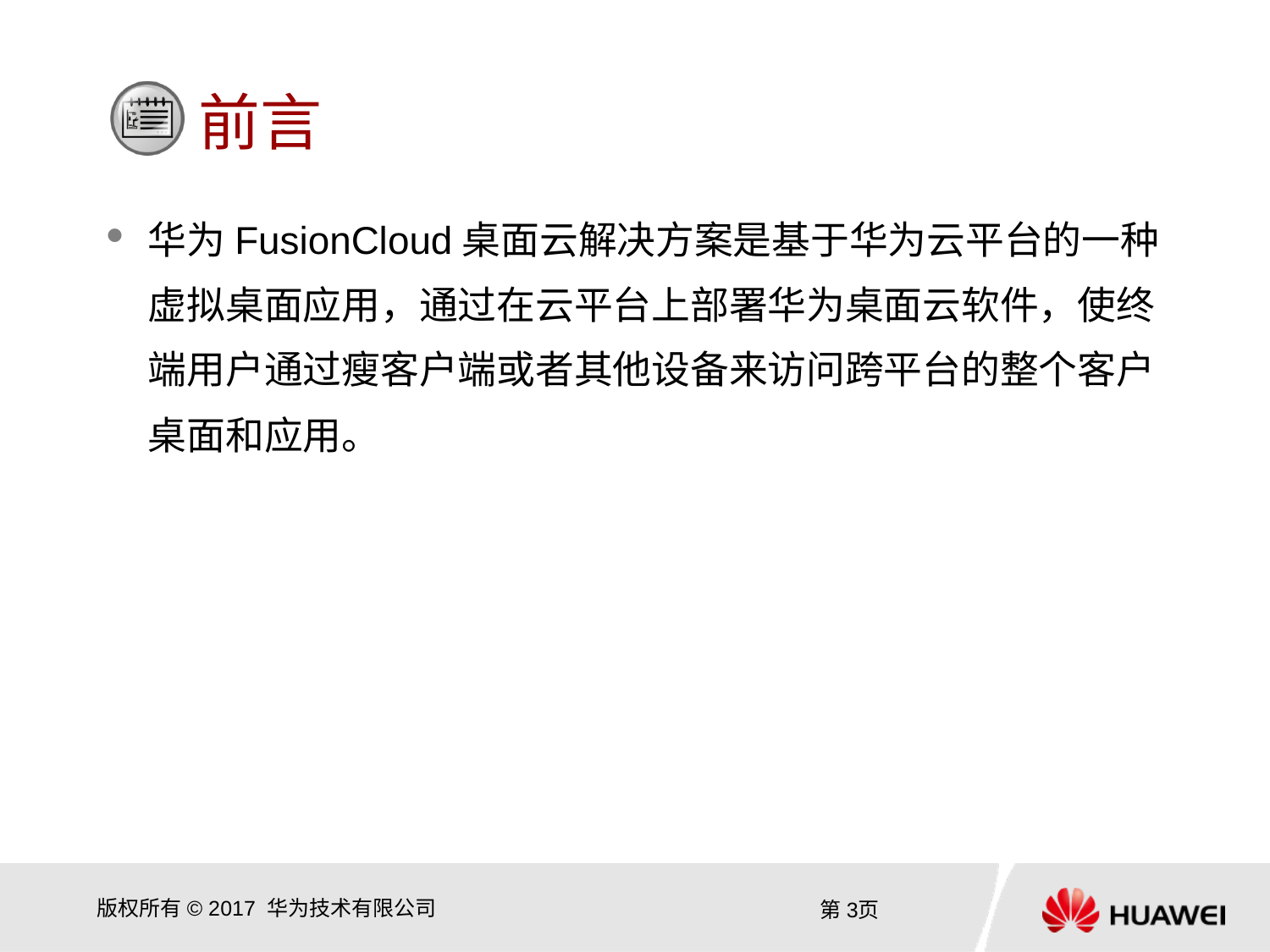

华为FusionCloud桌面云解决方案是基于华为云平台的一种虚拟桌面应用，通过在云平台上部署华为桌面云软件，使终端用户通过瘦客户端或者其他设备来访问跨平台的整个客户桌面和应用。